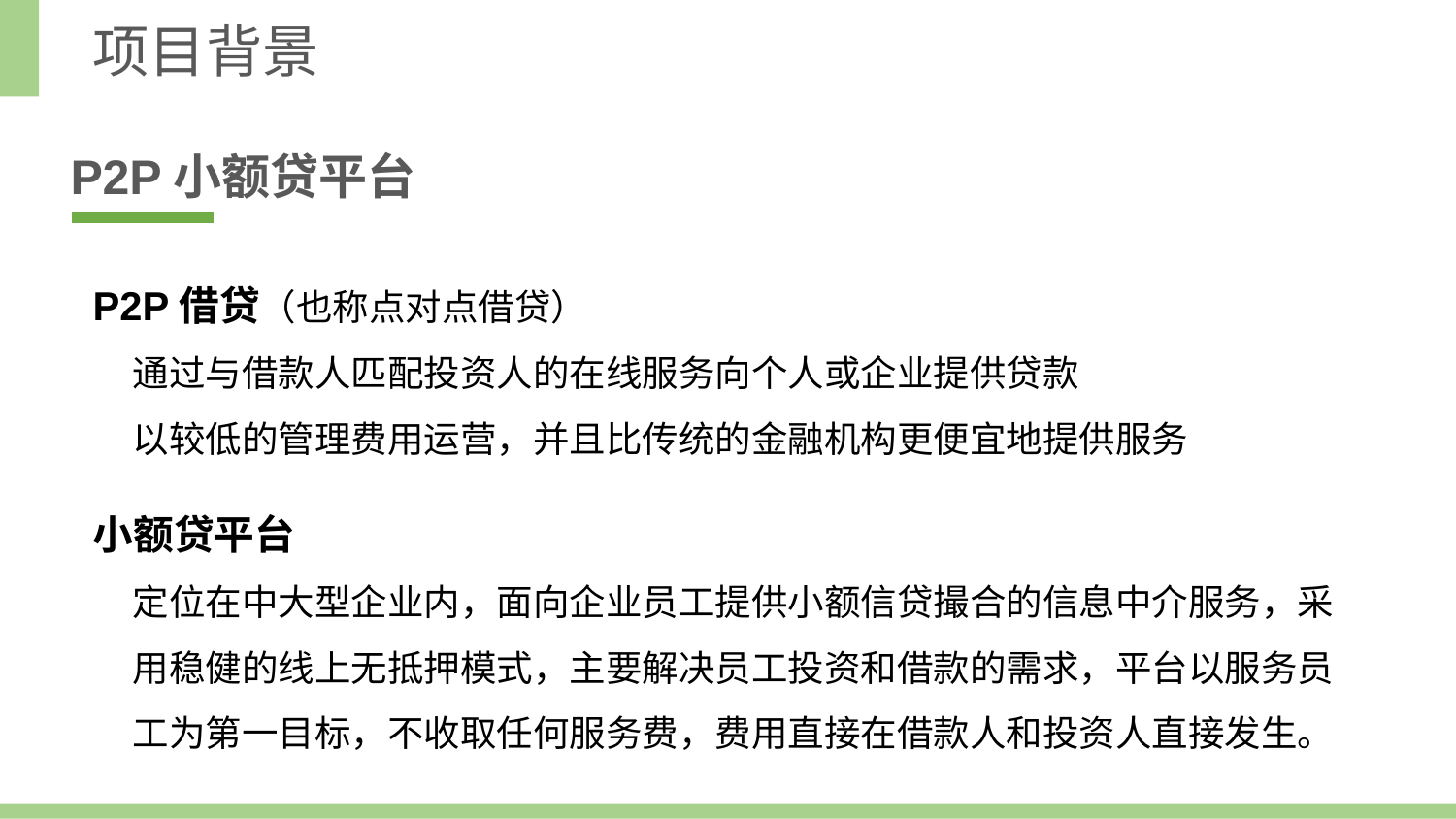

项目背景
P2P小额贷平台
P2P借贷（也称点对点借贷）
通过与借款人匹配投资人的在线服务向个人或企业提供贷款
以较低的管理费用运营，并且比传统的金融机构更便宜地提供服务
小额贷平台
定位在中大型企业内，面向企业员工提供小额信贷撮合的信息中介服务，采用稳健的线上无抵押模式，主要解决员工投资和借款的需求，平台以服务员工为第一目标，不收取任何服务费，费用直接在借款人和投资人直接发生。